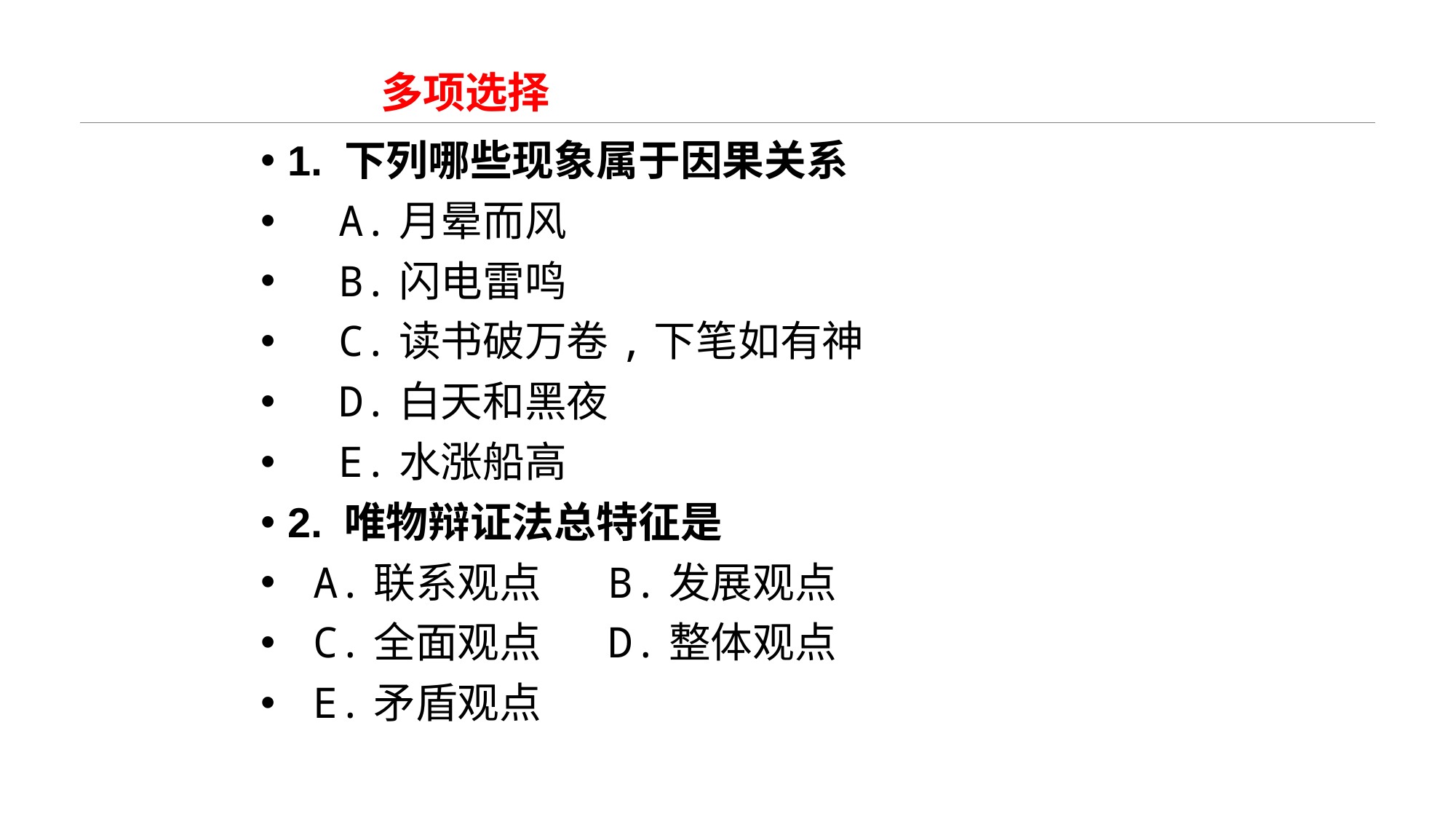

# 多项选择
1. 下列哪些现象属于因果关系
  A.月晕而风
  B.闪电雷鸣
  C.读书破万卷,下笔如有神
  D.白天和黑夜
  E.水涨船高
2. 唯物辩证法总特征是
 A.联系观点      B.发展观点
 C.全面观点      D.整体观点
 E.矛盾观点